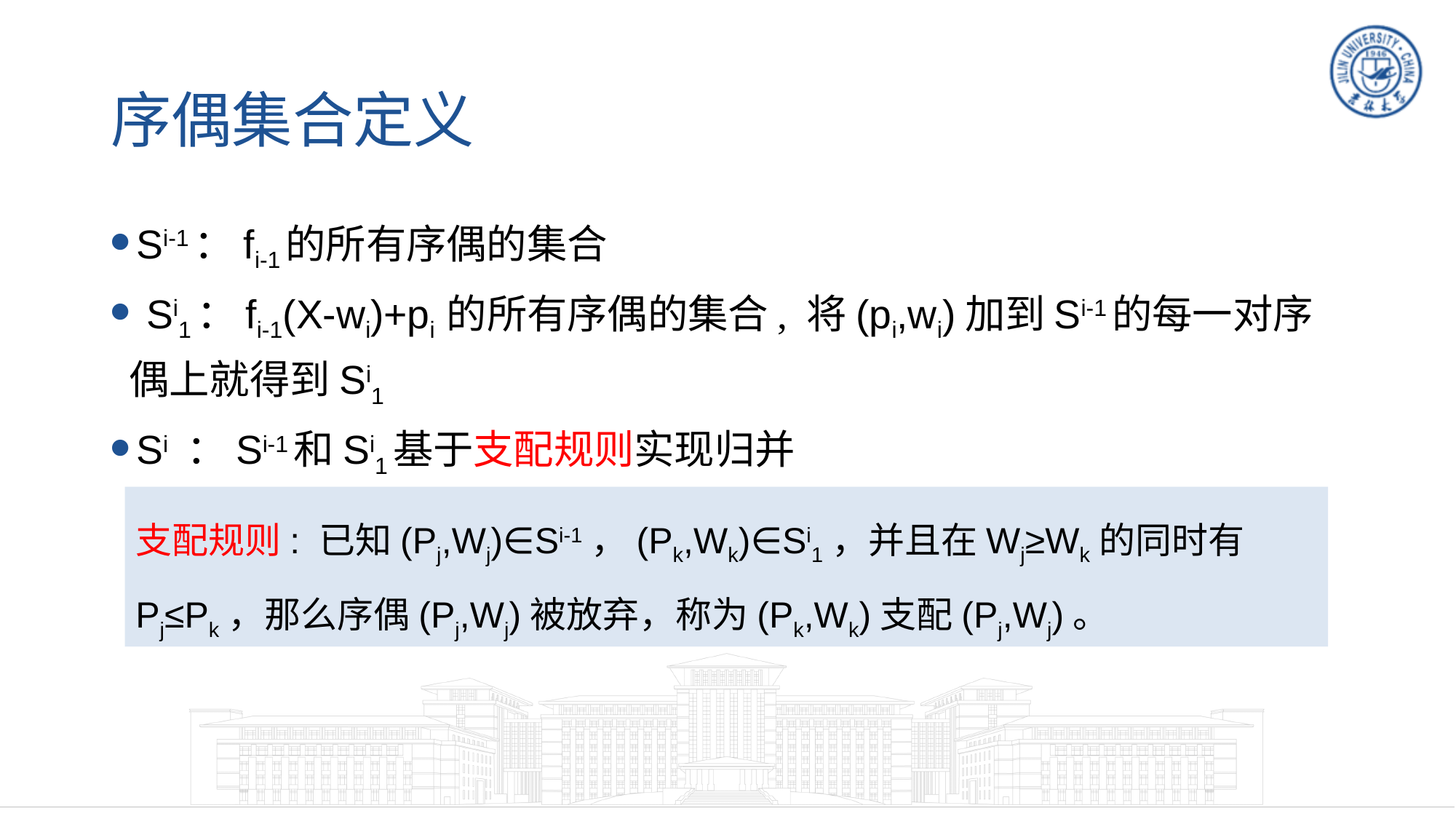

# 序偶集合定义
Si-1：fi-1的所有序偶的集合
 Si1：fi-1(X-wi)+pi 的所有序偶的集合, 将(pi,wi)加到Si-1的每一对序偶上就得到Si1
Si  ：Si-1和Si1基于支配规则实现归并
支配规则: 已知(Pj,Wj)∈Si-1，(Pk,Wk)∈Si1，并且在Wj≥Wk的同时有Pj≤Pk，那么序偶(Pj,Wj)被放弃，称为(Pk,Wk)支配(Pj,Wj)。
50